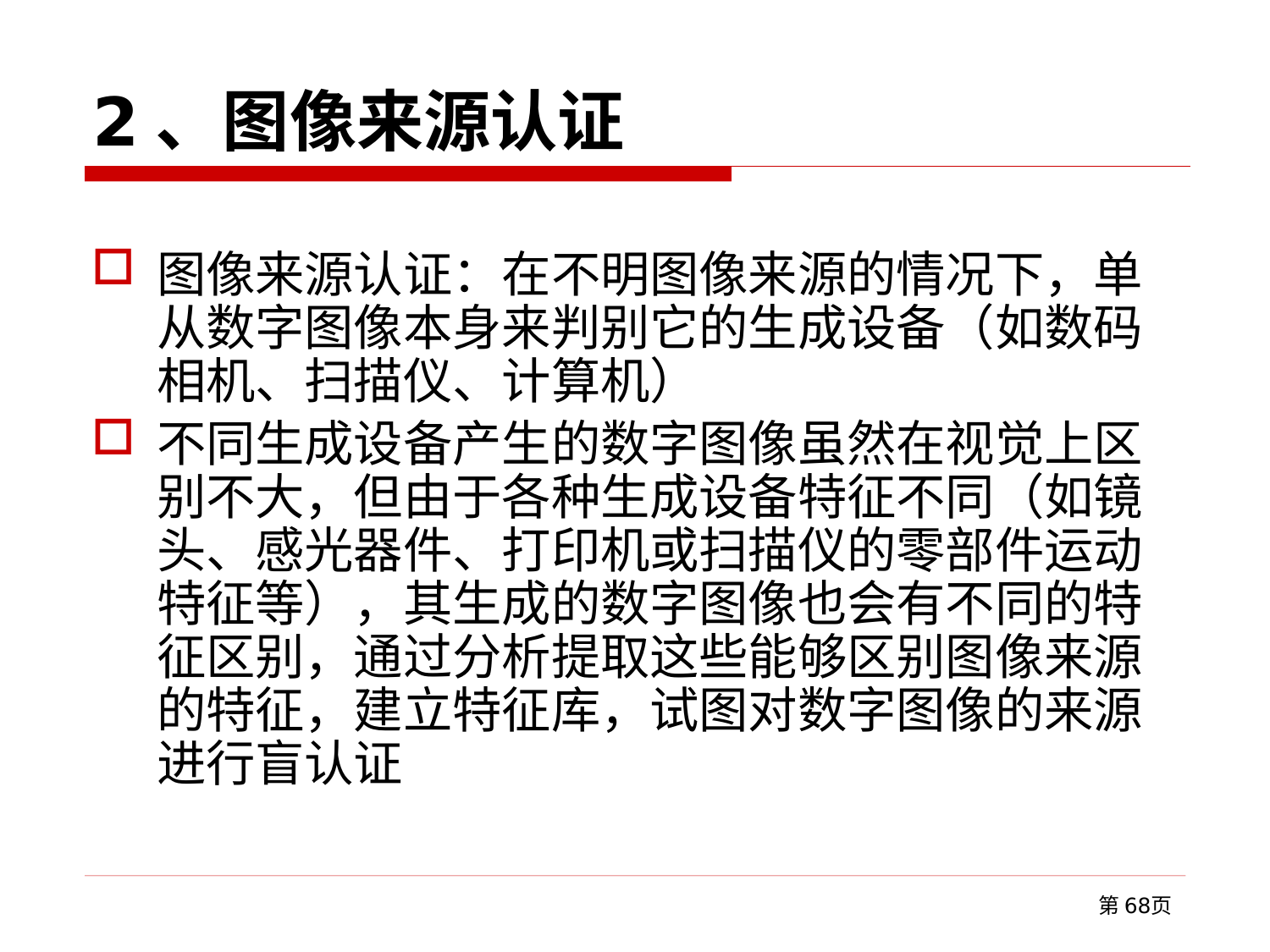

# 2、图像来源认证
图像来源认证：在不明图像来源的情况下，单从数字图像本身来判别它的生成设备（如数码相机、扫描仪、计算机）
不同生成设备产生的数字图像虽然在视觉上区别不大，但由于各种生成设备特征不同（如镜头、感光器件、打印机或扫描仪的零部件运动特征等），其生成的数字图像也会有不同的特征区别，通过分析提取这些能够区别图像来源的特征，建立特征库，试图对数字图像的来源进行盲认证
68